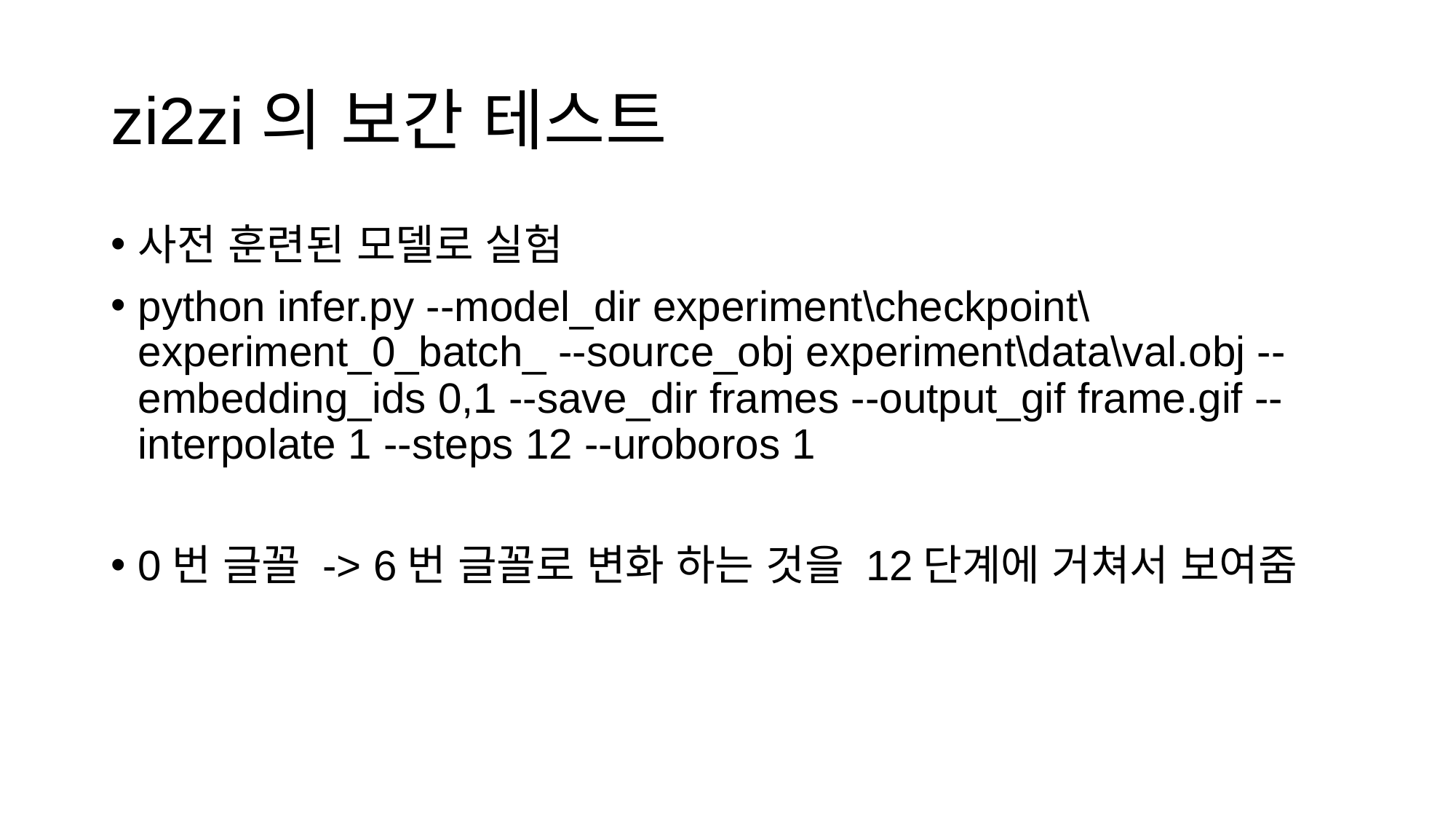

# zi2zi의 보간 테스트
사전 훈련된 모델로 실험
python infer.py --model_dir experiment\checkpoint\experiment_0_batch_ --source_obj experiment\data\val.obj --embedding_ids 0,1 --save_dir frames --output_gif frame.gif --interpolate 1 --steps 12 --uroboros 1

0번 글꼴 -> 6번 글꼴로 변화 하는 것을 12단계에 거쳐서 보여줌